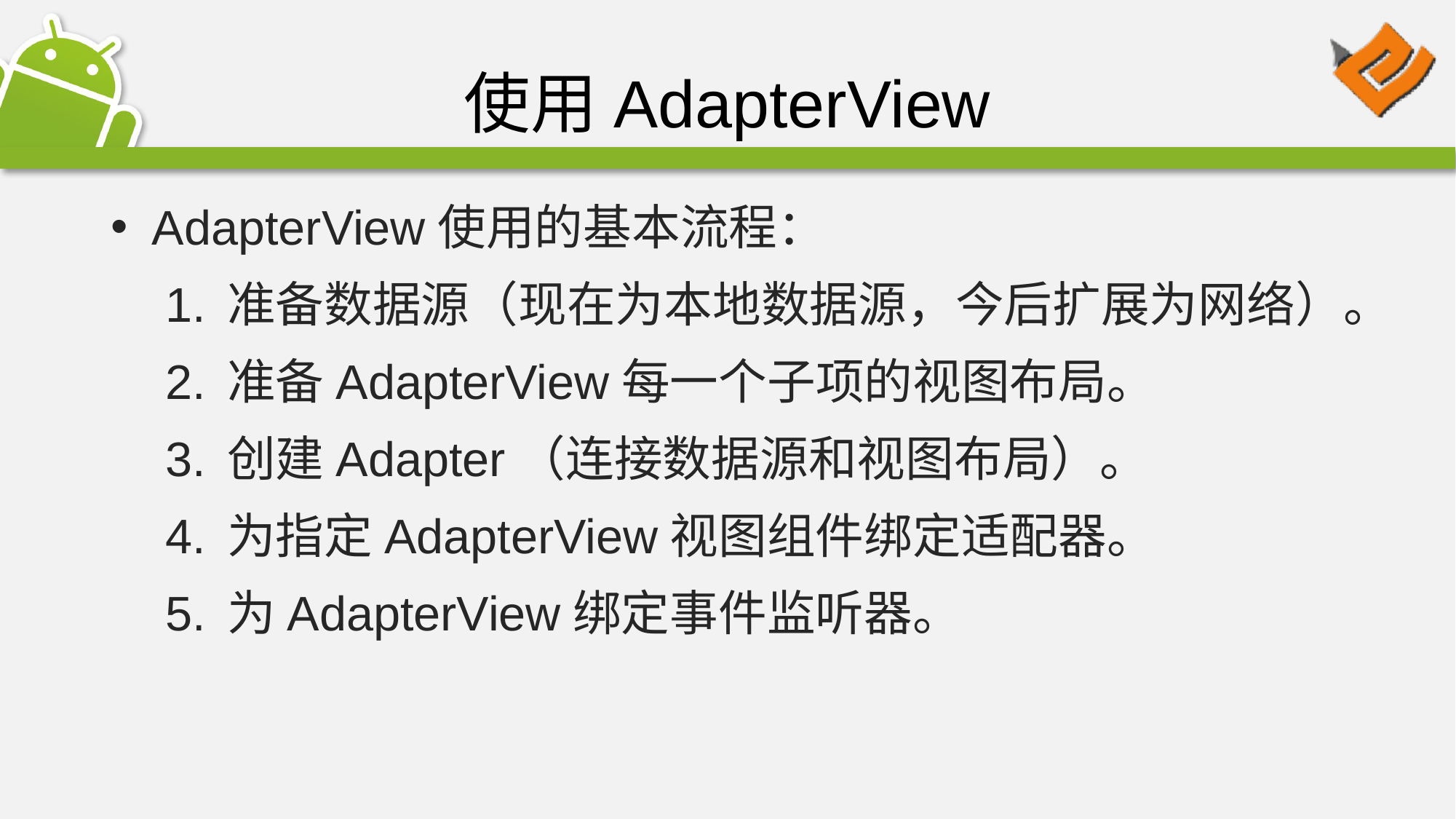

# 使用AdapterView
AdapterView使用的基本流程：
准备数据源（现在为本地数据源，今后扩展为网络）。
准备AdapterView每一个子项的视图布局。
创建Adapter（连接数据源和视图布局）。
为指定AdapterView视图组件绑定适配器。
为AdapterView绑定事件监听器。